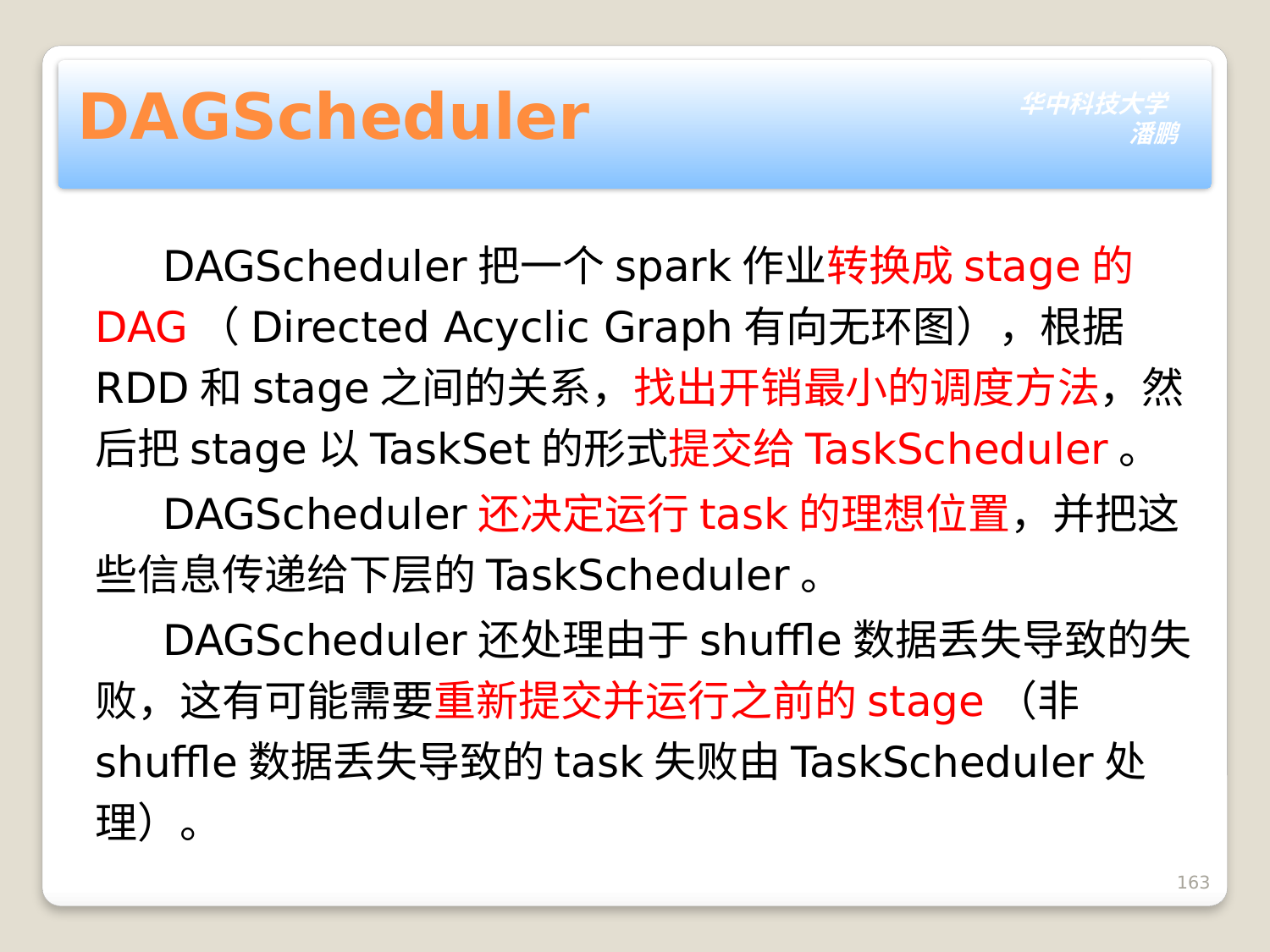

# DAGScheduler
     DAGScheduler把一个spark作业转换成stage的DAG（Directed Acyclic Graph有向无环图），根据RDD和stage之间的关系，找出开销最小的调度方法，然后把stage以TaskSet的形式提交给TaskScheduler。
     DAGScheduler还决定运行task的理想位置，并把这些信息传递给下层的TaskScheduler。
     DAGScheduler还处理由于shuffle数据丢失导致的失败，这有可能需要重新提交并运行之前的stage（非shuffle数据丢失导致的task失败由TaskScheduler处理）。
163